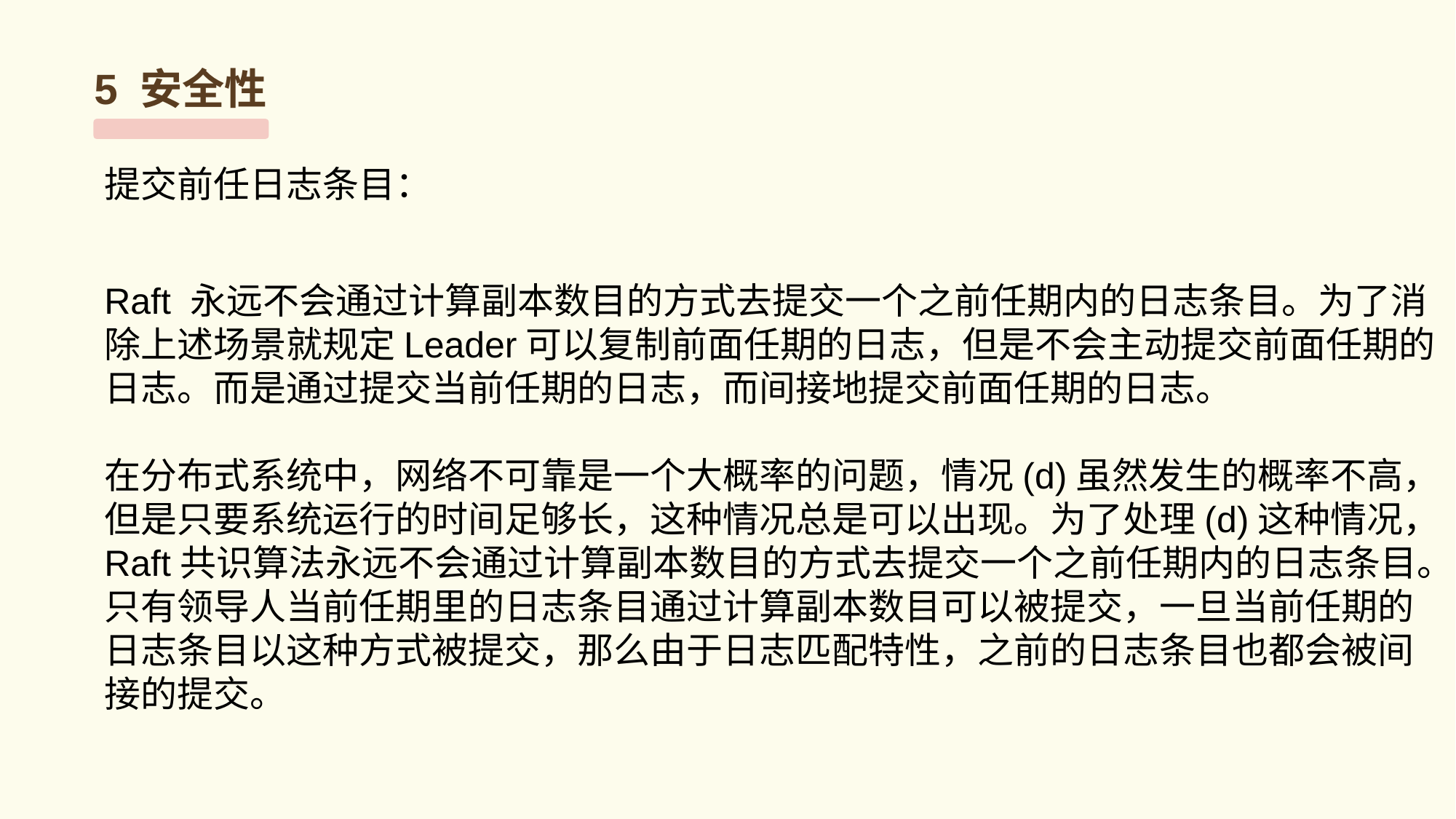

5 安全性

提交前任日志条目：

Raft 永远不会通过计算副本数目的方式去提交一个之前任期内的日志条目。为了消除上述场景就规定Leader可以复制前面任期的日志，但是不会主动提交前面任期的日志。而是通过提交当前任期的日志，而间接地提交前面任期的日志。

在分布式系统中，网络不可靠是一个大概率的问题，情况(d)虽然发生的概率不高，但是只要系统运行的时间足够长，这种情况总是可以出现。为了处理(d)这种情况，Raft共识算法永远不会通过计算副本数目的方式去提交一个之前任期内的日志条目。只有领导人当前任期里的日志条目通过计算副本数目可以被提交，一旦当前任期的日志条目以这种方式被提交，那么由于日志匹配特性，之前的日志条目也都会被间接的提交。